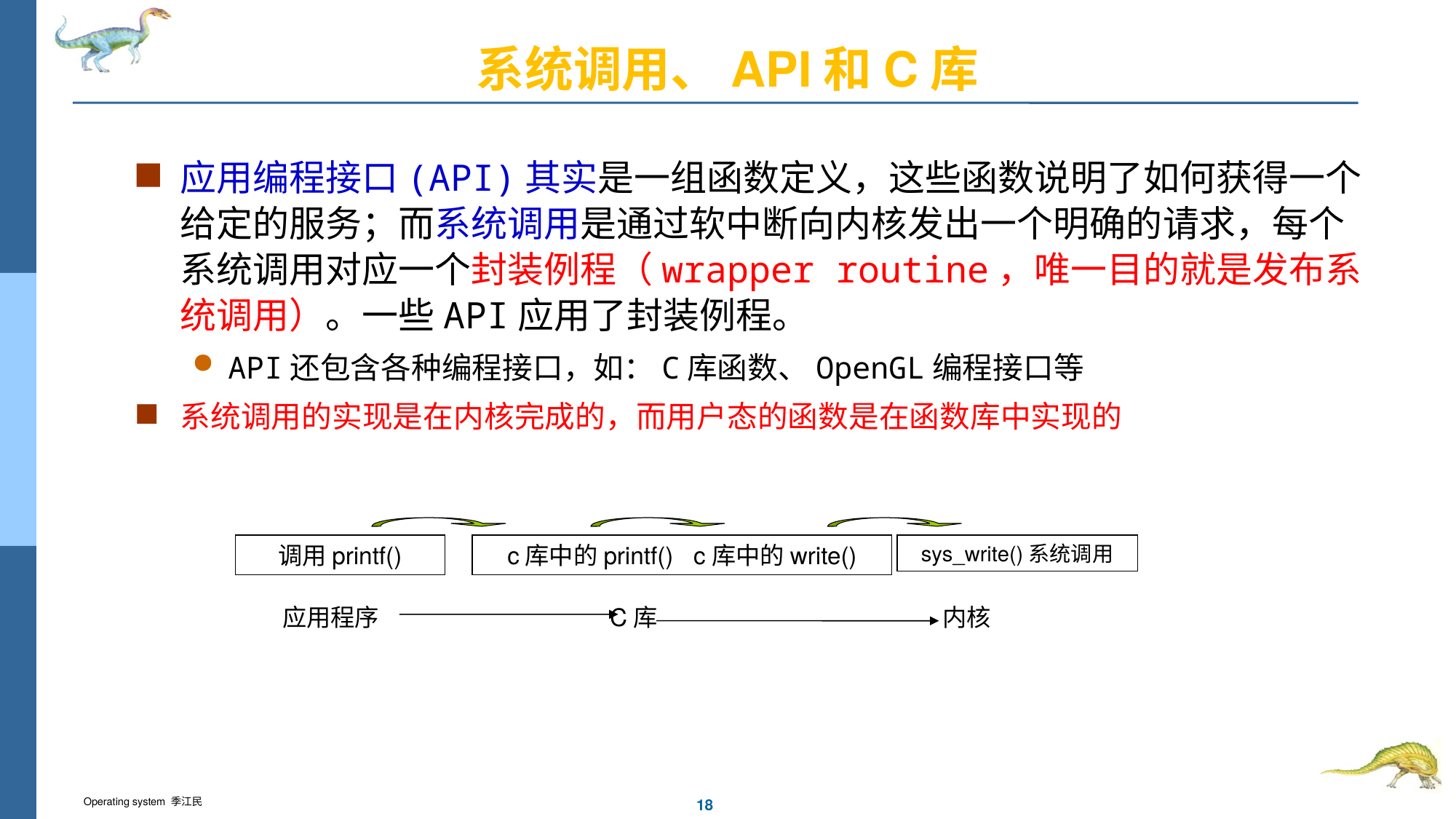

# 系统调用、API和C库
应用编程接口(API)其实是一组函数定义，这些函数说明了如何获得一个给定的服务；而系统调用是通过软中断向内核发出一个明确的请求，每个系统调用对应一个封装例程（wrapper routine，唯一目的就是发布系统调用）。一些API应用了封装例程。
API还包含各种编程接口，如：C库函数、OpenGL编程接口等
系统调用的实现是在内核完成的，而用户态的函数是在函数库中实现的

调用printf()
c库中的printf()   c库中的write()
sys_write()系统调用
应用程序 			C库			 内核